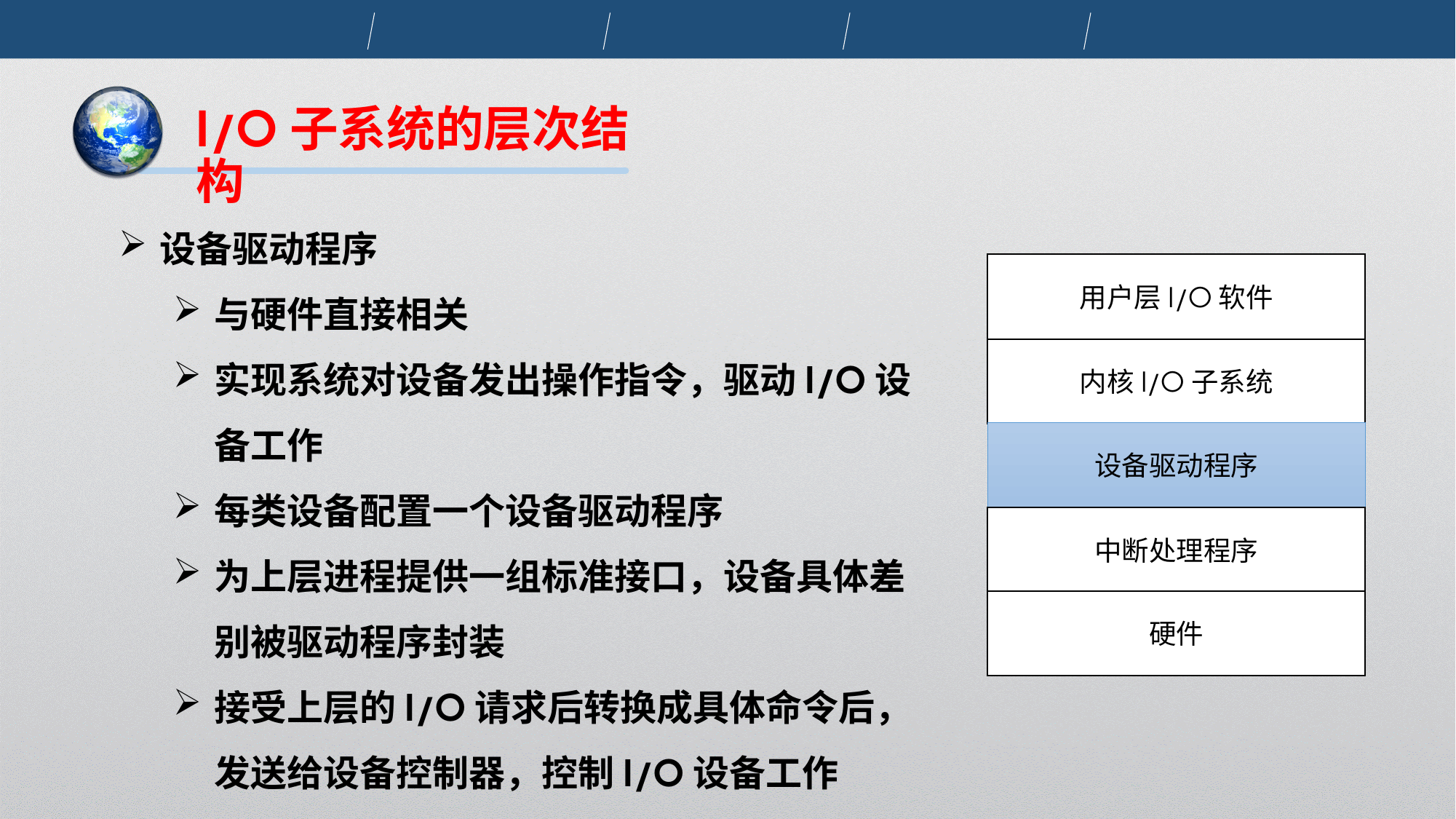

I/O子系统的层次结构
设备驱动程序
与硬件直接相关
实现系统对设备发出操作指令，驱动I/O设备工作
每类设备配置一个设备驱动程序
为上层进程提供一组标准接口，设备具体差别被驱动程序封装
接受上层的I/O请求后转换成具体命令后，发送给设备控制器，控制I/O设备工作
用户层I/O软件
内核I/O子系统
设备驱动程序
中断处理程序
硬件